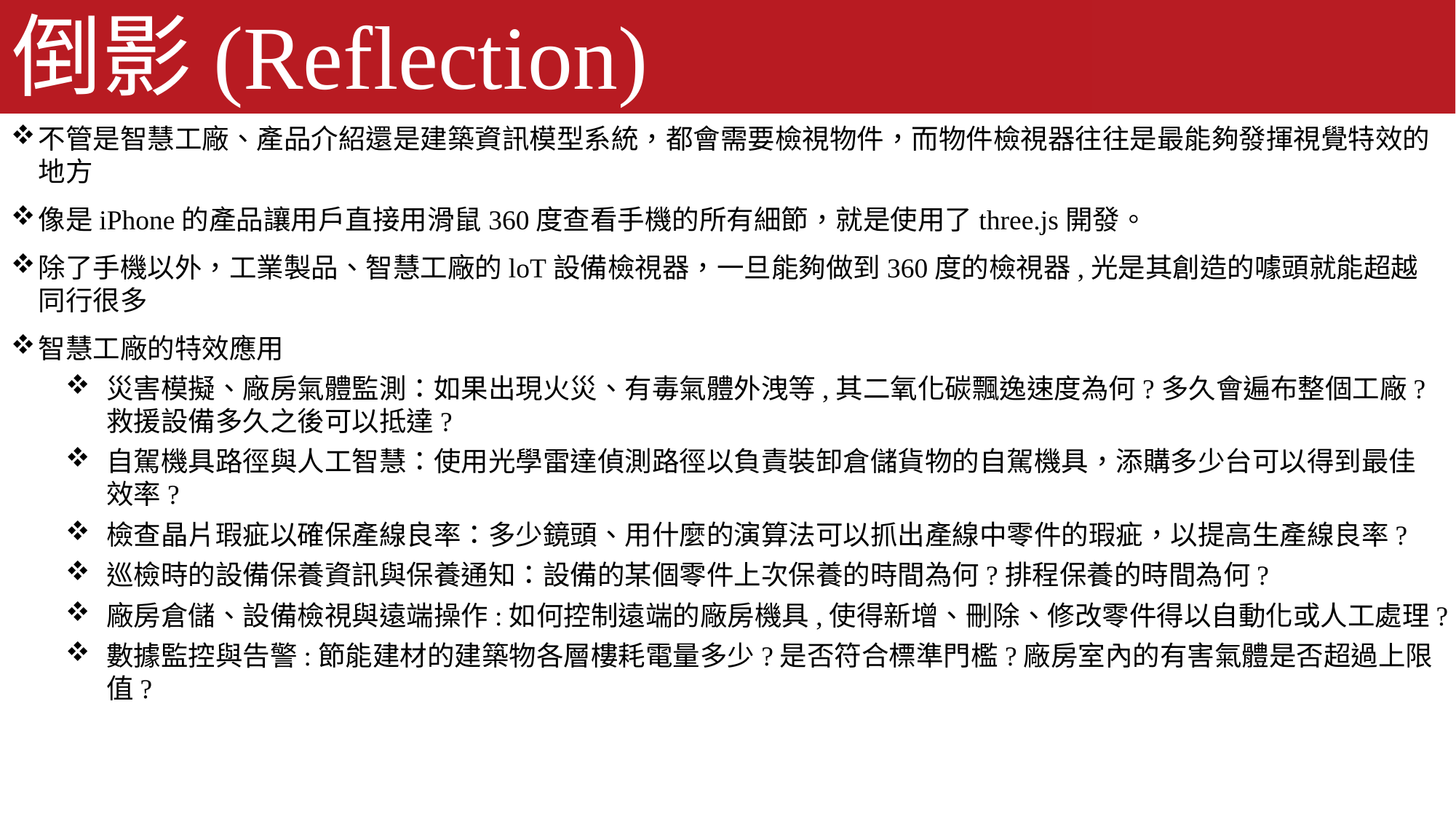

# 倒影(Reflection)
不管是智慧工廠、產品介紹還是建築資訊模型系統，都會需要檢視物件，而物件檢視器往往是最能夠發揮視覺特效的地方
像是iPhone的產品讓用戶直接用滑鼠360度查看手機的所有細節，就是使用了three.js開發。
除了手機以外，工業製品、智慧工廠的loT設備檢視器，一旦能夠做到360度的檢視器,光是其創造的噱頭就能超越同行很多
智慧工廠的特效應用
災害模擬、廠房氣體監測：如果出現火災、有毒氣體外洩等,其二氧化碳飄逸速度為何?多久會遍布整個工廠?救援設備多久之後可以抵達?
自駕機具路徑與人工智慧：使用光學雷達偵測路徑以負責裝卸倉儲貨物的自駕機具，添購多少台可以得到最佳效率?
檢查晶片瑕疵以確保產線良率：多少鏡頭、用什麼的演算法可以抓出產線中零件的瑕疵，以提高生產線良率?
巡檢時的設備保養資訊與保養通知：設備的某個零件上次保養的時間為何?排程保養的時間為何?
廠房倉儲、設備檢視與遠端操作:如何控制遠端的廠房機具,使得新增、刪除、修改零件得以自動化或人工處理?
數據監控與告警:節能建材的建築物各層樓耗電量多少?是否符合標準門檻?廠房室內的有害氣體是否超過上限值?